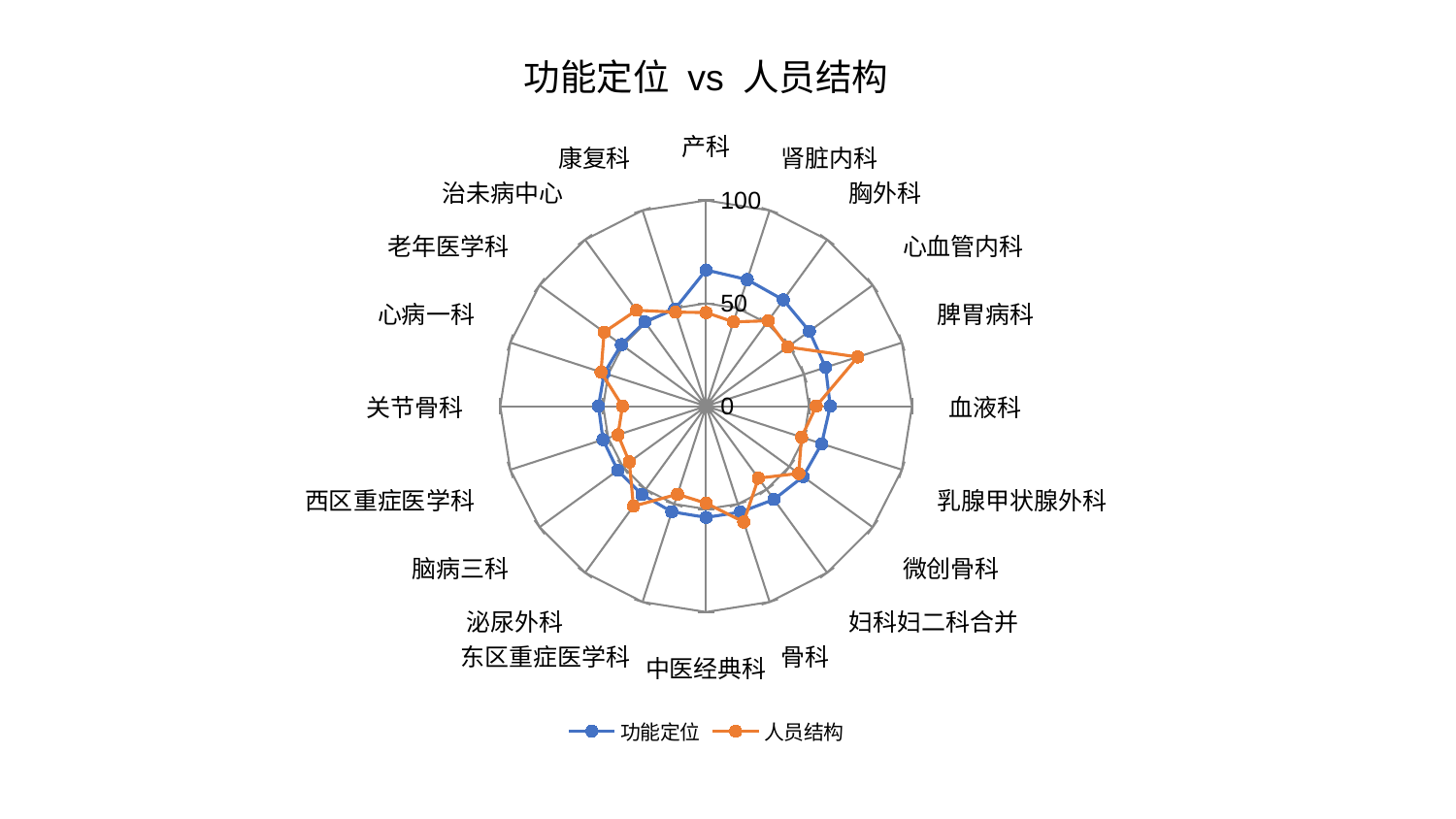

### Chart: 功能定位 vs 人员结构

| Category | 功能定位 | 人员结构 |
|---|---|---|
| 产科 | 66.18108841014076 | 45.51348042163857 |
| 肾脏内科 | 64.66750281835802 | 43.06008953142691 |
| 胸外科 | 63.840181310052984 | 51.293535364081066 |
| 心血管内科 | 62.01357744215626 | 48.962579214842634 |
| 脾胃病科 | 61.01863090041884 | 77.46328253721036 |
| 血液科 | 60.317663084567485 | 53.48430400080819 |
| 乳腺甲状腺外科 | 59.02886956805242 | 48.76344593299093 |
| 微创骨科 | 58.25246415044717 | 55.60411228853651 |
| 妇科妇二科合并 | 56.03861890696718 | 43.25050120091151 |
| 骨科 | 54.124259563305635 | 59.17044824899634 |
| 中医经典科 | 54.04830111858524 | 47.16770307055364 |
| 东区重症医学科 | 53.96315066492209 | 45.01430057517113 |
| 泌尿外科 | 53.08973906130523 | 60.080514166675826 |
| 脑病三科 | 53.063135047652096 | 46.08399167726324 |
| 西区重症医学科 | 52.677113469537325 | 45.02672127154376 |
| 关节骨科 | 52.27348546594011 | 40.63492852429477 |
| 心病一科 | 52.06099339167078 | 53.66115509265036 |
| 老年医学科 | 50.90216128303733 | 61.233123093266435 |
| 治未病中心 | 50.63524120244914 | 57.624983258916174 |
| 康复科 | 49.52406733925882 | 48.04127356604643 |
37